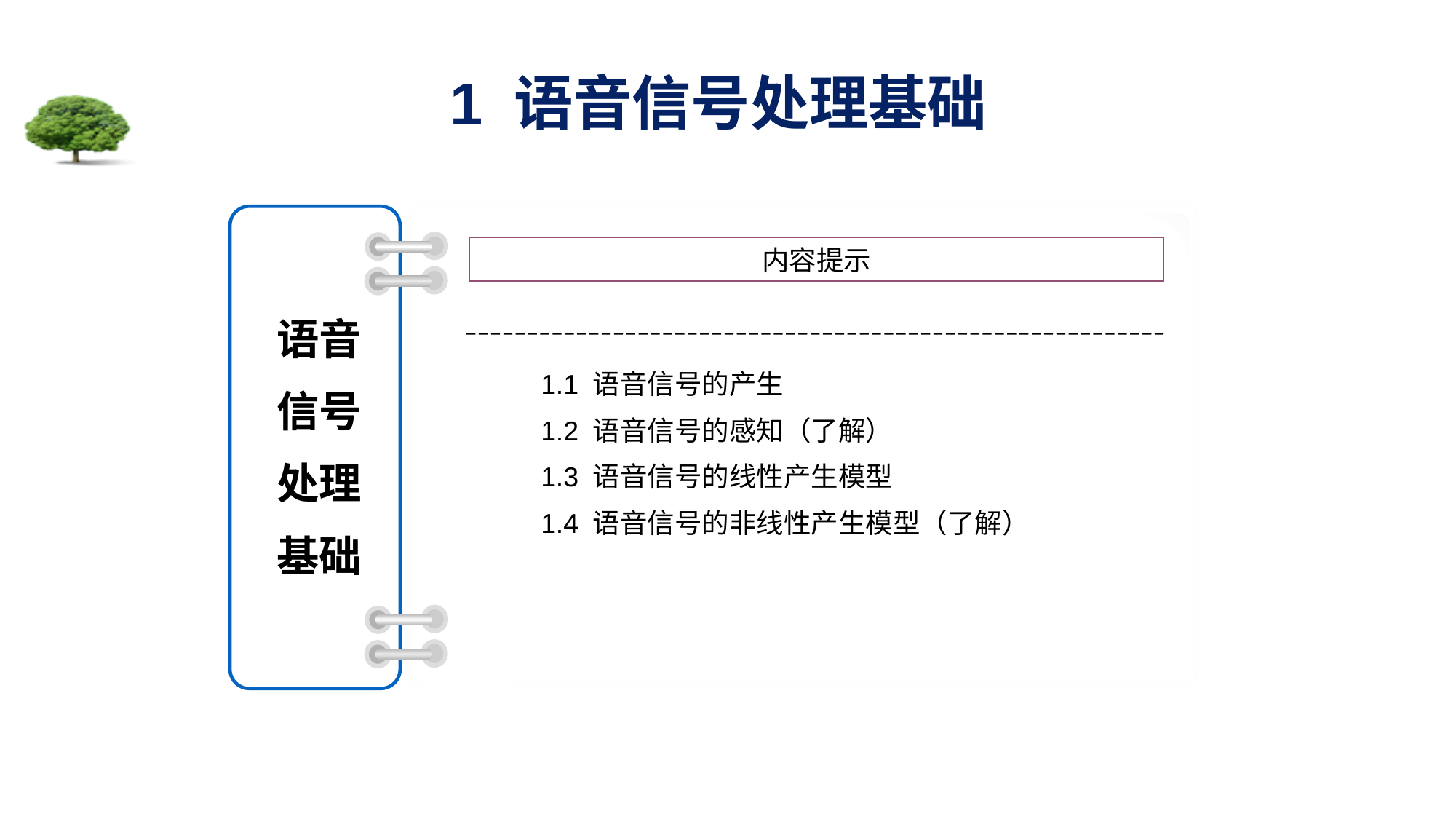

1 语音信号处理基础

内容提示
语音
信号
处理
基础

1.1 语音信号的产生
1.2 语音信号的感知（了解）
1.3 语音信号的线性产生模型
1.4 语音信号的非线性产生模型（了解）